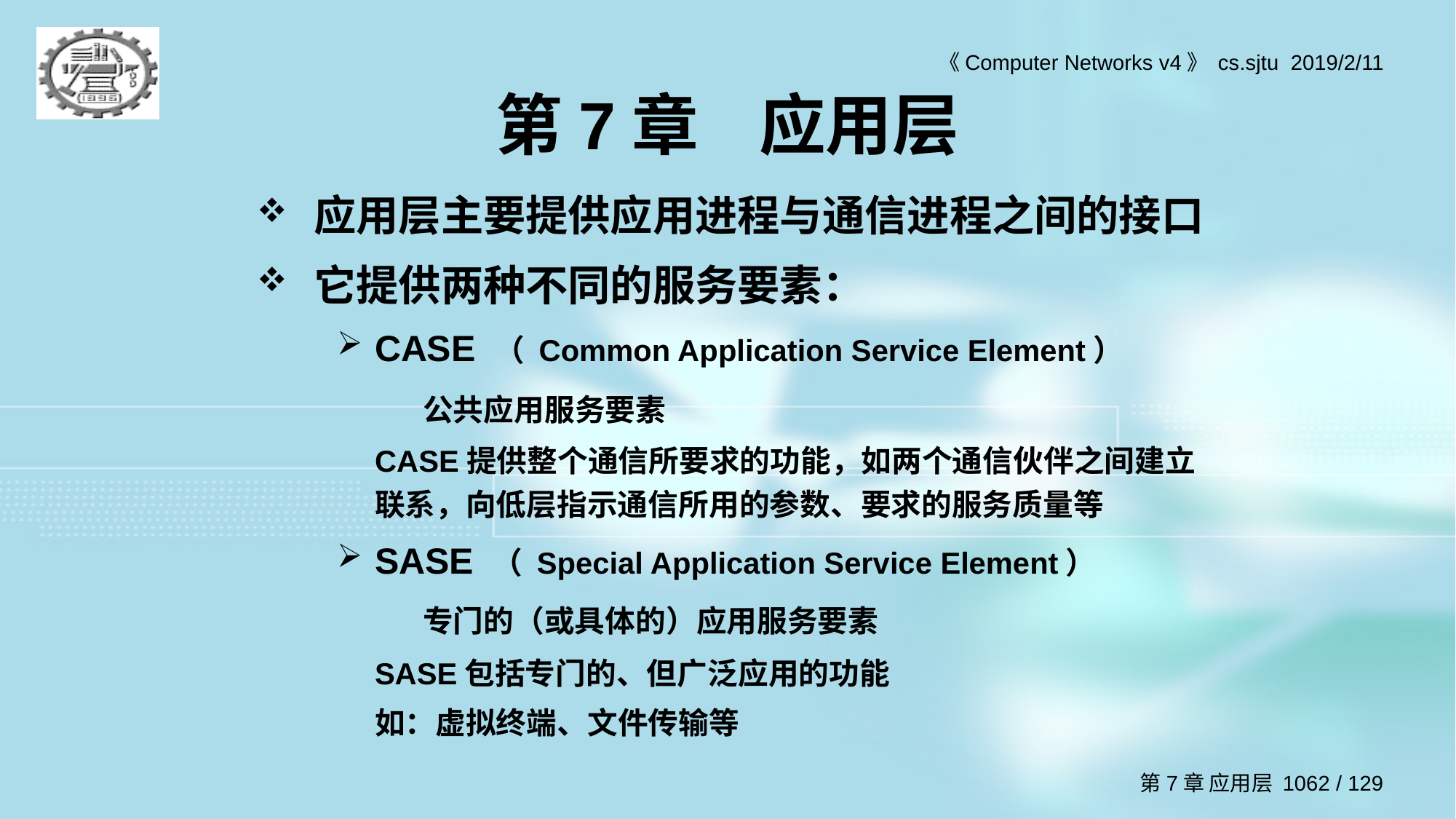

# 第7章    应用层
应用层主要提供应用进程与通信进程之间的接口
它提供两种不同的服务要素：
CASE （ Common Application Service Element）
		公共应用服务要素
	CASE提供整个通信所要求的功能，如两个通信伙伴之间建立联系，向低层指示通信所用的参数、要求的服务质量等
SASE （ Special Application Service Element）
		专门的（或具体的）应用服务要素
	SASE包括专门的、但广泛应用的功能
	如：虚拟终端、文件传输等